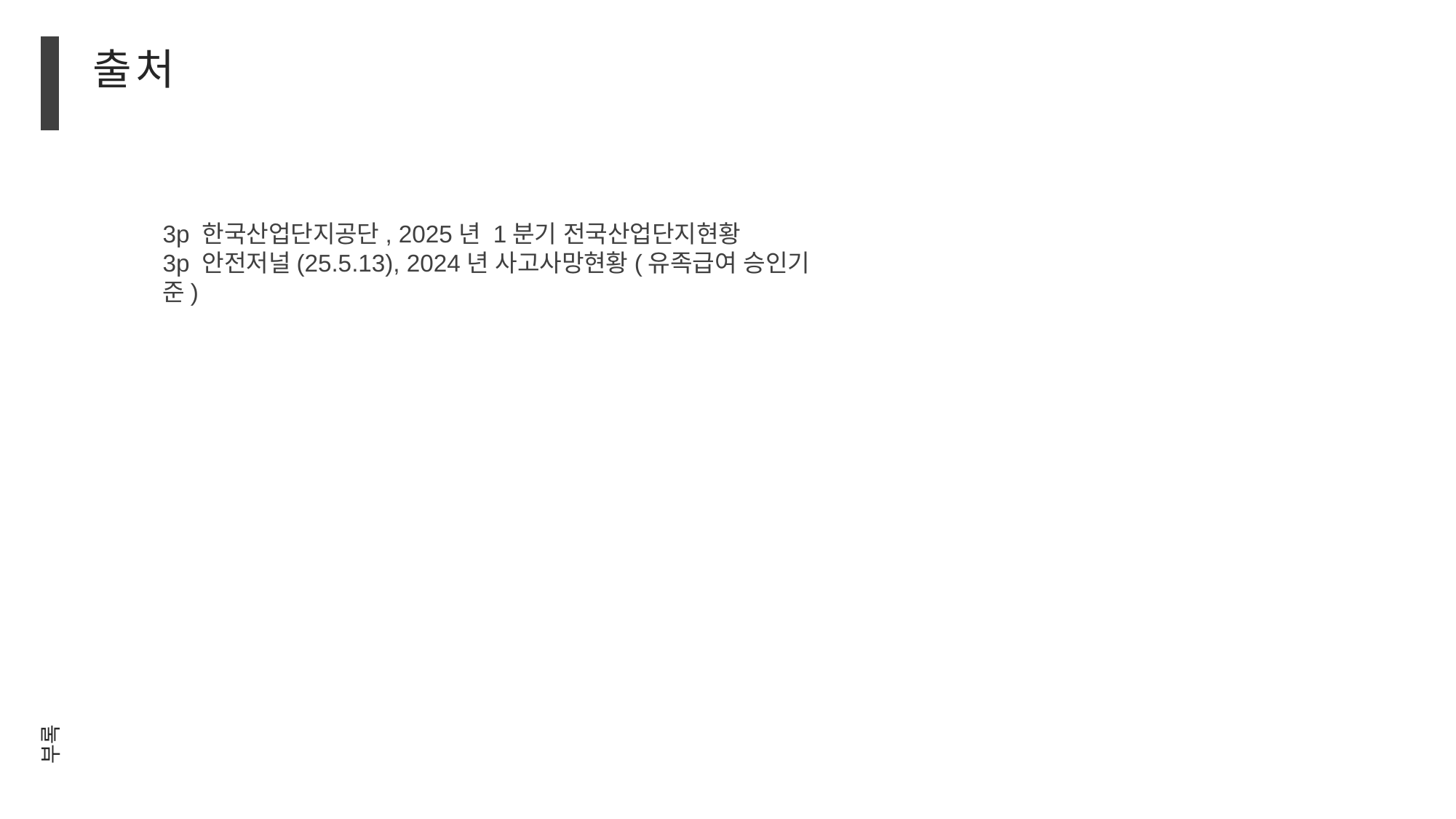

출처
3p 한국산업단지공단, 2025년 1분기 전국산업단지현황
3p 안전저널(25.5.13), 2024년 사고사망현황(유족급여 승인기준)

부록